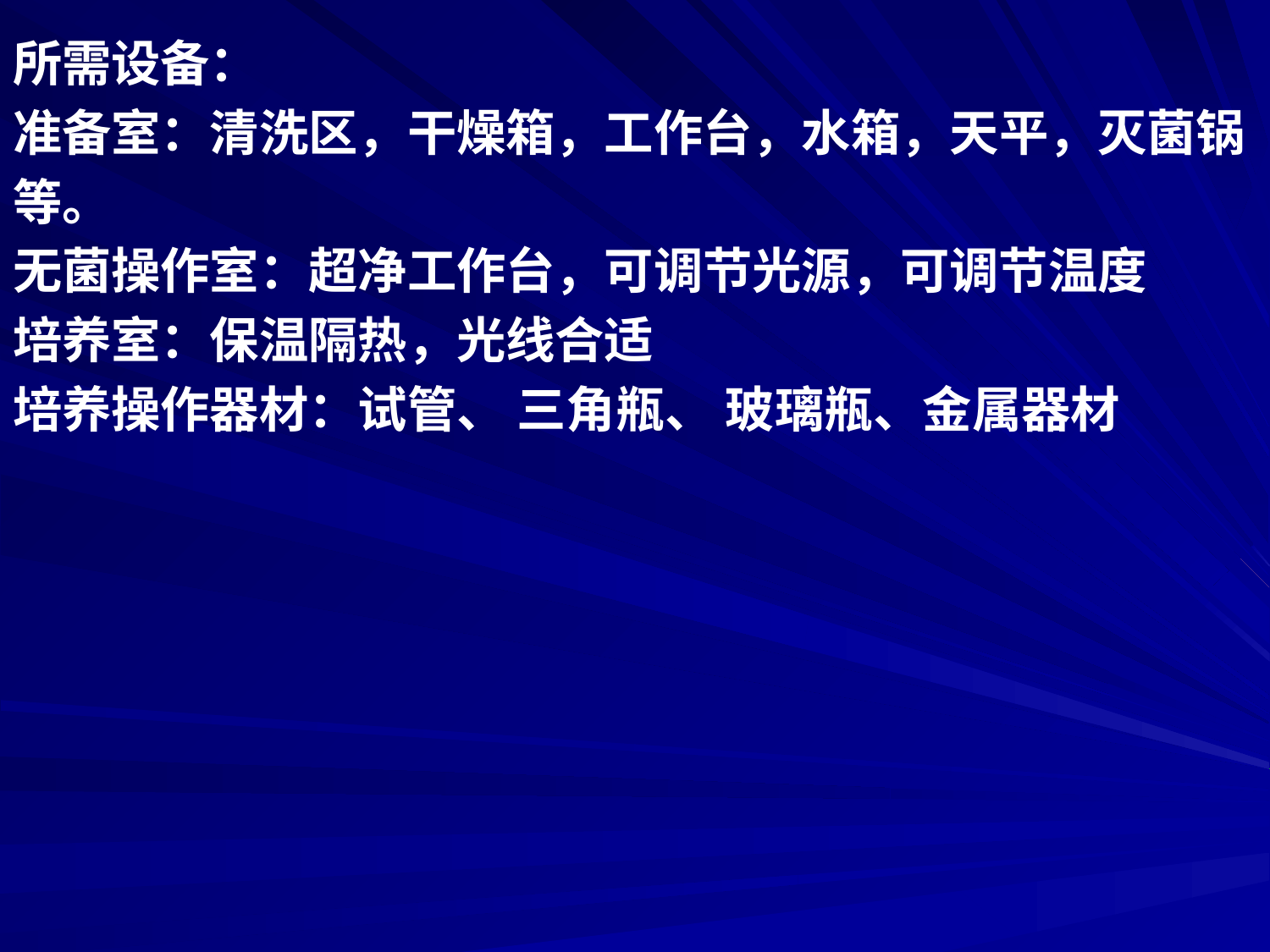

所需设备：
准备室：清洗区，干燥箱，工作台，水箱，天平，灭菌锅
等。
无菌操作室：超净工作台，可调节光源，可调节温度
培养室：保温隔热，光线合适
培养操作器材：试管、 三角瓶、 玻璃瓶、金属器材